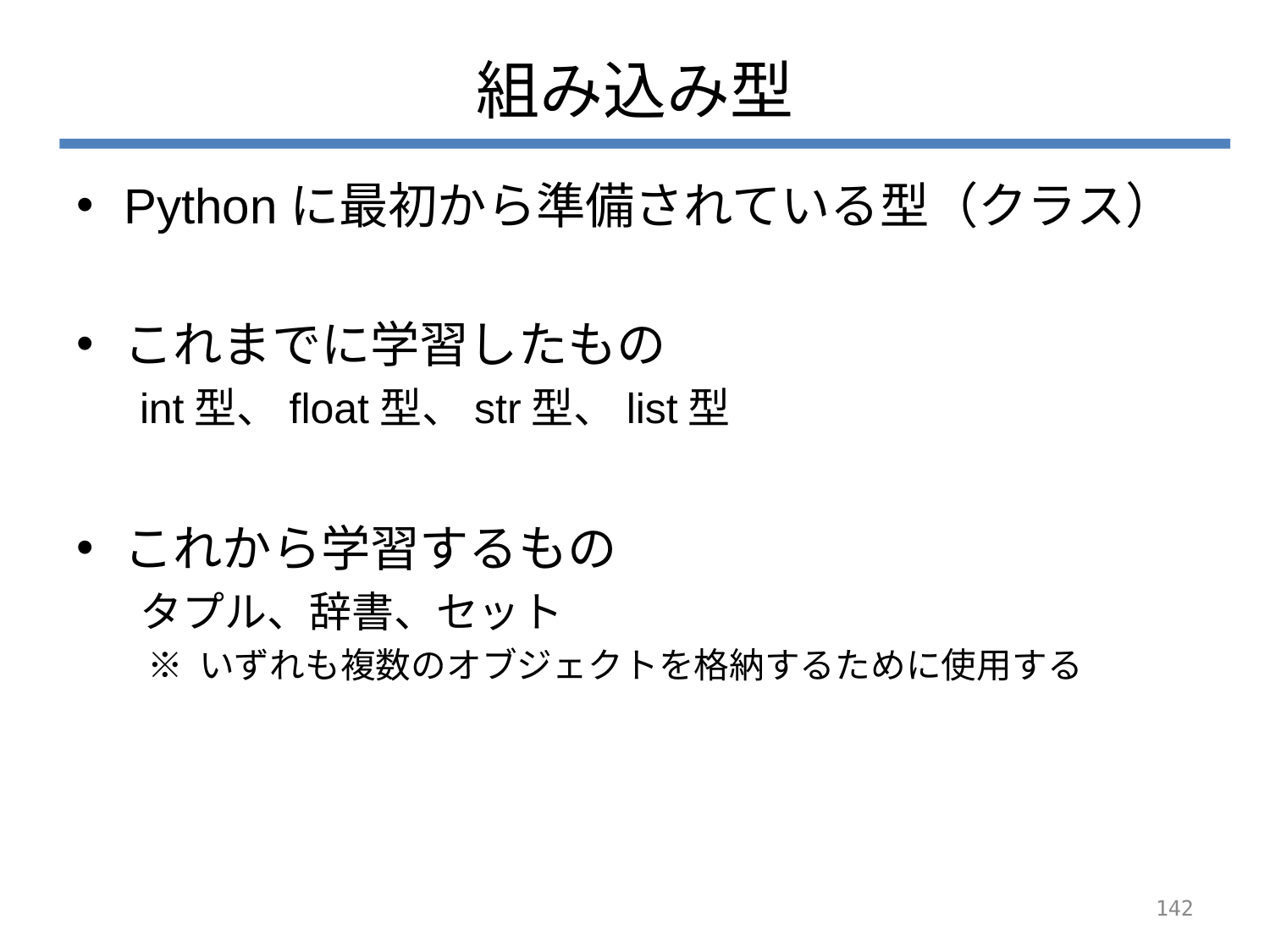

# 組み込み型
Pythonに最初から準備されている型（クラス）

これまでに学習したもの
int型、float型、str型、list型

これから学習するもの
タプル、辞書、セット
 ※ いずれも複数のオブジェクトを格納するために使用する
142